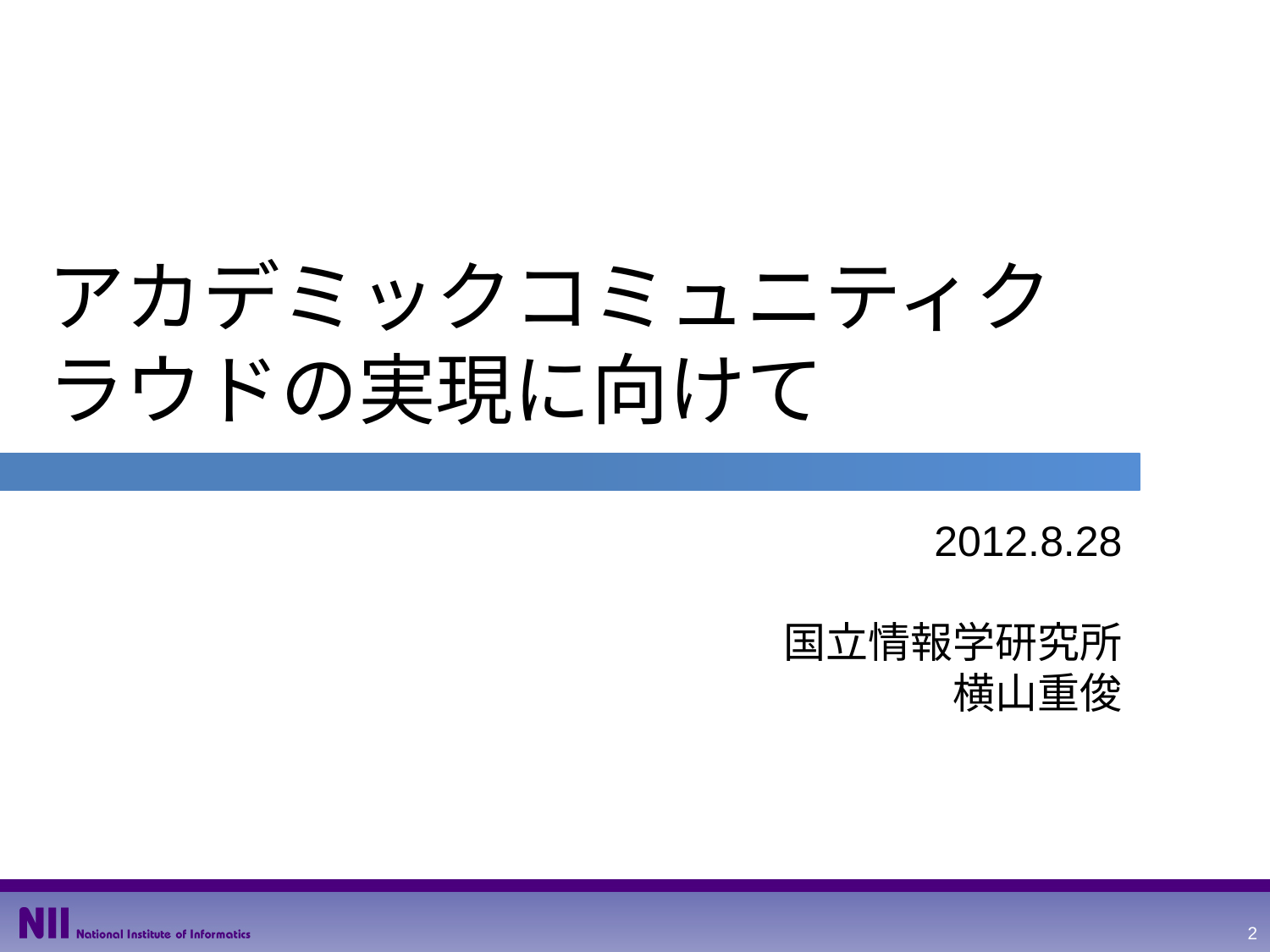

# アカデミックコミュニティクラウドの実現に向けて
2012.8.28

国立情報学研究所
横山重俊

2